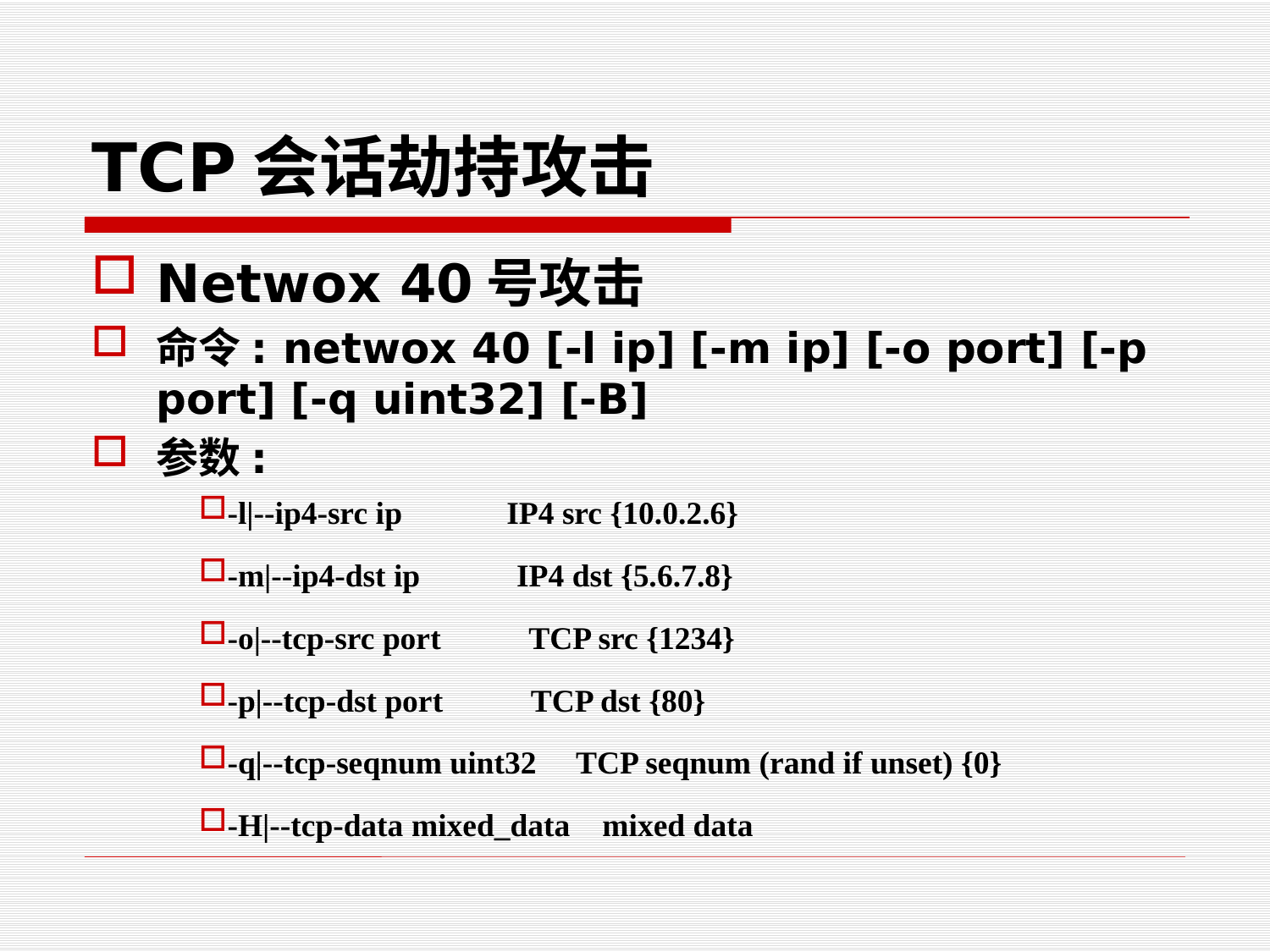

# TCP会话劫持攻击
Netwox 40号攻击
命令: netwox 40 [-l ip] [-m ip] [-o port] [-p port] [-q uint32] [-B]
参数:
-l|--ip4-src ip             IP4 src {10.0.2.6}
-m|--ip4-dst ip            IP4 dst {5.6.7.8}
-o|--tcp-src port           TCP src {1234}
-p|--tcp-dst port           TCP dst {80}
-q|--tcp-seqnum uint32     TCP seqnum (rand if unset) {0}
-H|--tcp-data mixed_data    mixed data